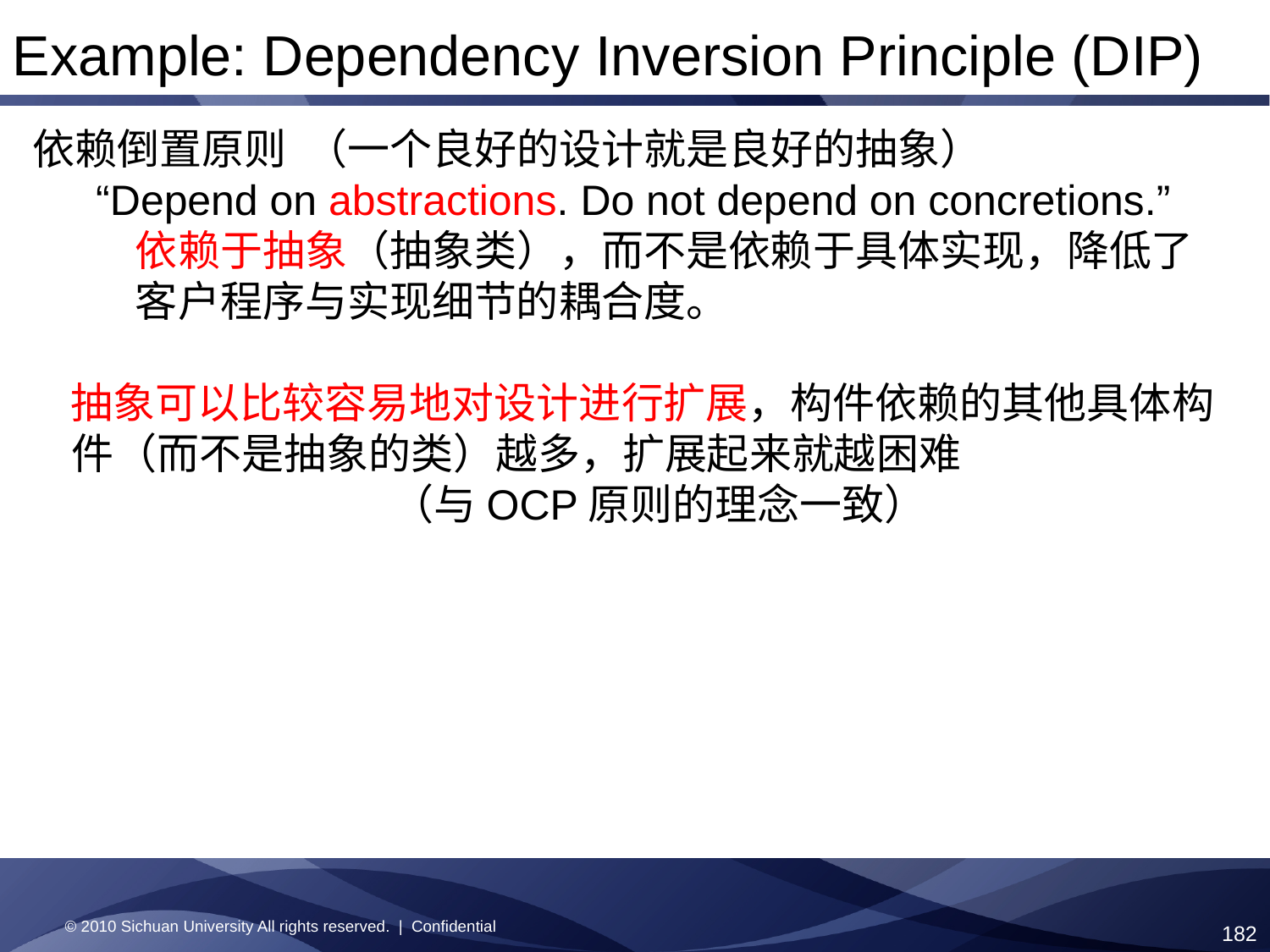

Example: Dependency Inversion Principle (DIP)
依赖倒置原则  （一个良好的设计就是良好的抽象）
“Depend on abstractions. Do not depend on concretions.” 依赖于抽象（抽象类），而不是依赖于具体实现，降低了客户程序与实现细节的耦合度。

   抽象可以比较容易地对设计进行扩展，构件依赖的其他具体构件（而不是抽象的类）越多，扩展起来就越困难
（与OCP原则的理念一致）

© 2010 Sichuan University All rights reserved.  |  Confidential
182